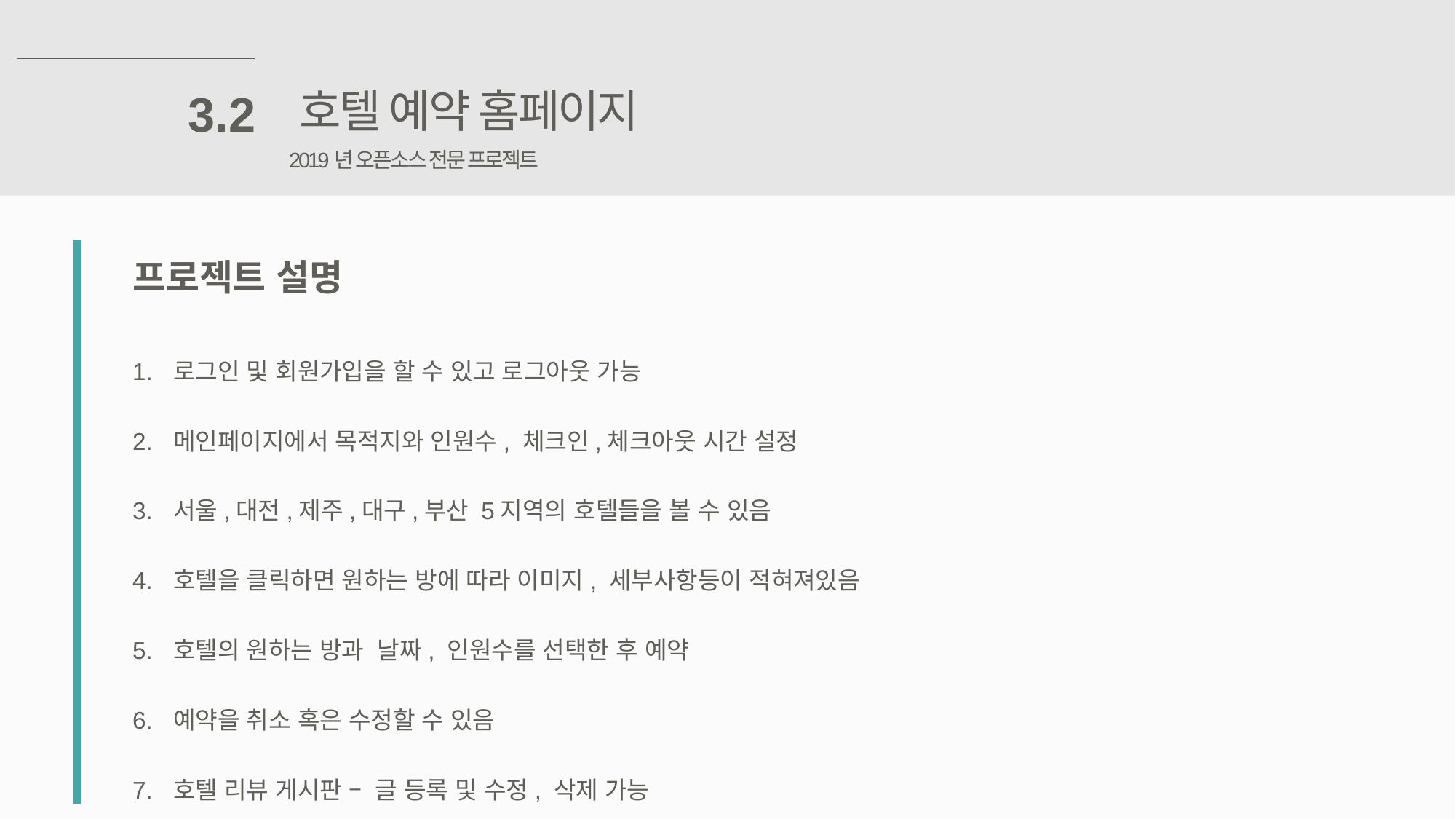

호텔 예약 홈페이지
3.2
2019년 오픈소스 전문 프로젝트
프로젝트 설명

로그인 및 회원가입을 할 수 있고 로그아웃 가능

메인페이지에서 목적지와 인원수, 체크인,체크아웃 시간 설정

서울,대전,제주,대구,부산 5지역의 호텔들을 볼 수 있음

호텔을 클릭하면 원하는 방에 따라 이미지, 세부사항등이 적혀져있음

호텔의 원하는 방과  날짜, 인원수를 선택한 후 예약

예약을 취소 혹은 수정할 수 있음

호텔 리뷰 게시판 –  글 등록 및 수정, 삭제 가능